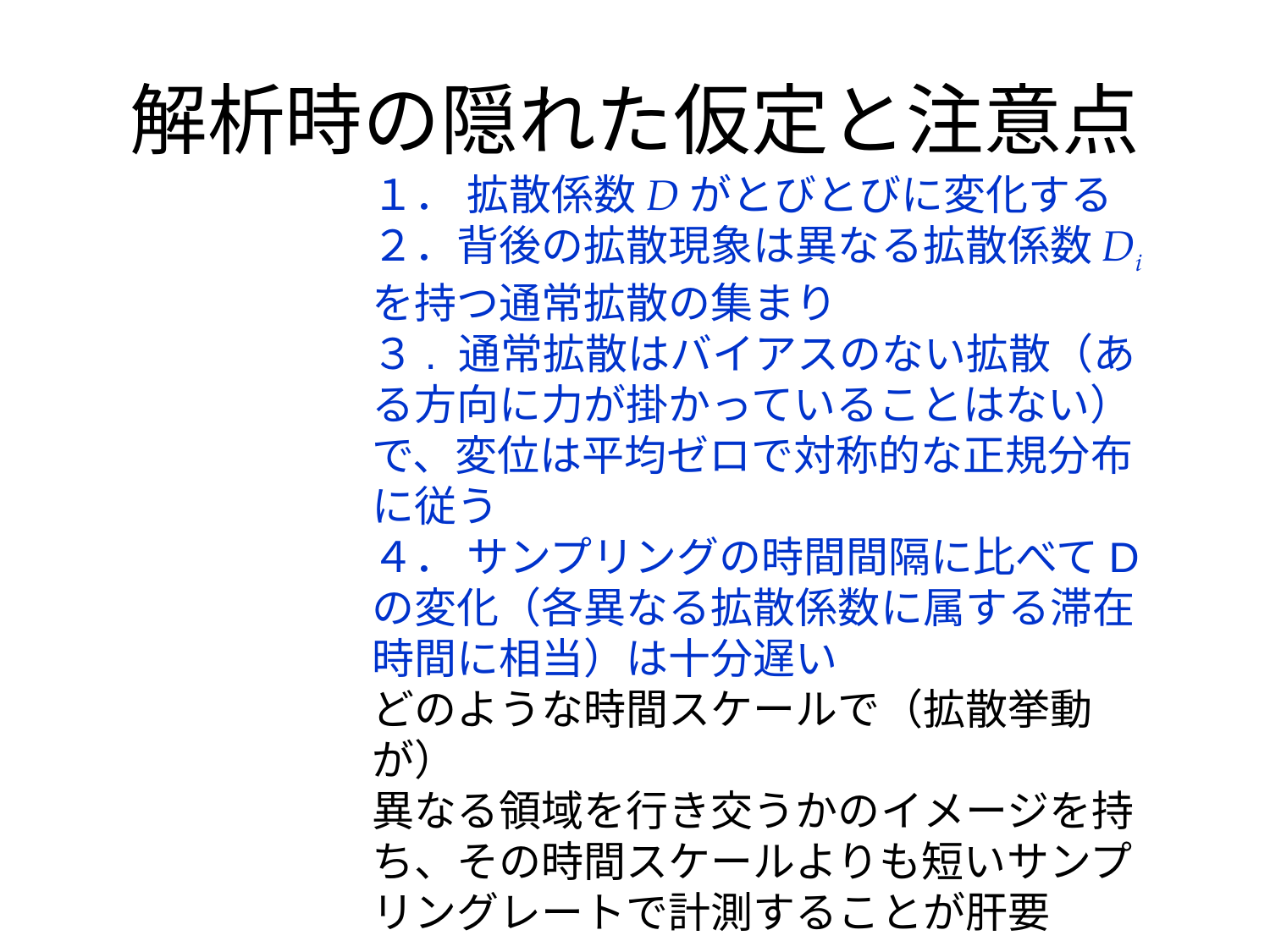

# 解析時の隠れた仮定と注意点
１． 拡散係数Dがとびとびに変化する
２．背後の拡散現象は異なる拡散係数Diを持つ通常拡散の集まり
３. 通常拡散はバイアスのない拡散（ある方向に力が掛かっていることはない）で、変位は平均ゼロで対称的な正規分布に従う
４． サンプリングの時間間隔に比べてDの変化（各異なる拡散係数に属する滞在時間に相当）は十分遅い
どのような時間スケールで（拡散挙動が）
異なる領域を行き交うかのイメージを持ち、その時間スケールよりも短いサンプリングレートで計測することが肝要